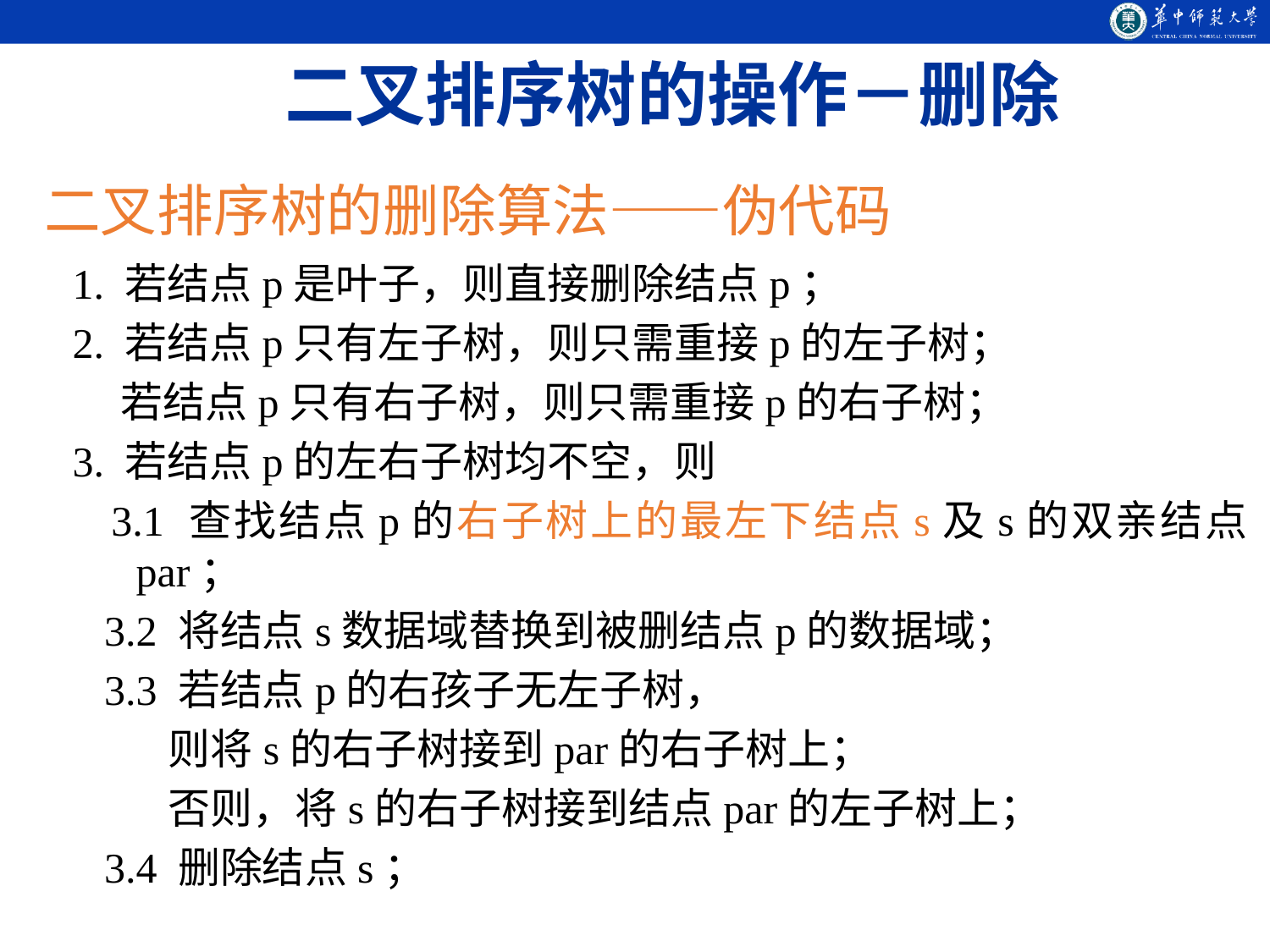

二叉排序树的操作－删除
二叉排序树的删除算法——伪代码
1. 若结点p是叶子，则直接删除结点p；
2. 若结点p只有左子树，则只需重接p的左子树；
    若结点p只有右子树，则只需重接p的右子树；
3. 若结点p的左右子树均不空，则
   3.1 查找结点p的右子树上的最左下结点s及s的双亲结点par；
   3.2 将结点s数据域替换到被删结点p的数据域；
   3.3 若结点p的右孩子无左子树，
         则将s的右子树接到par的右子树上；
         否则，将s的右子树接到结点par的左子树上；
   3.4 删除结点s；